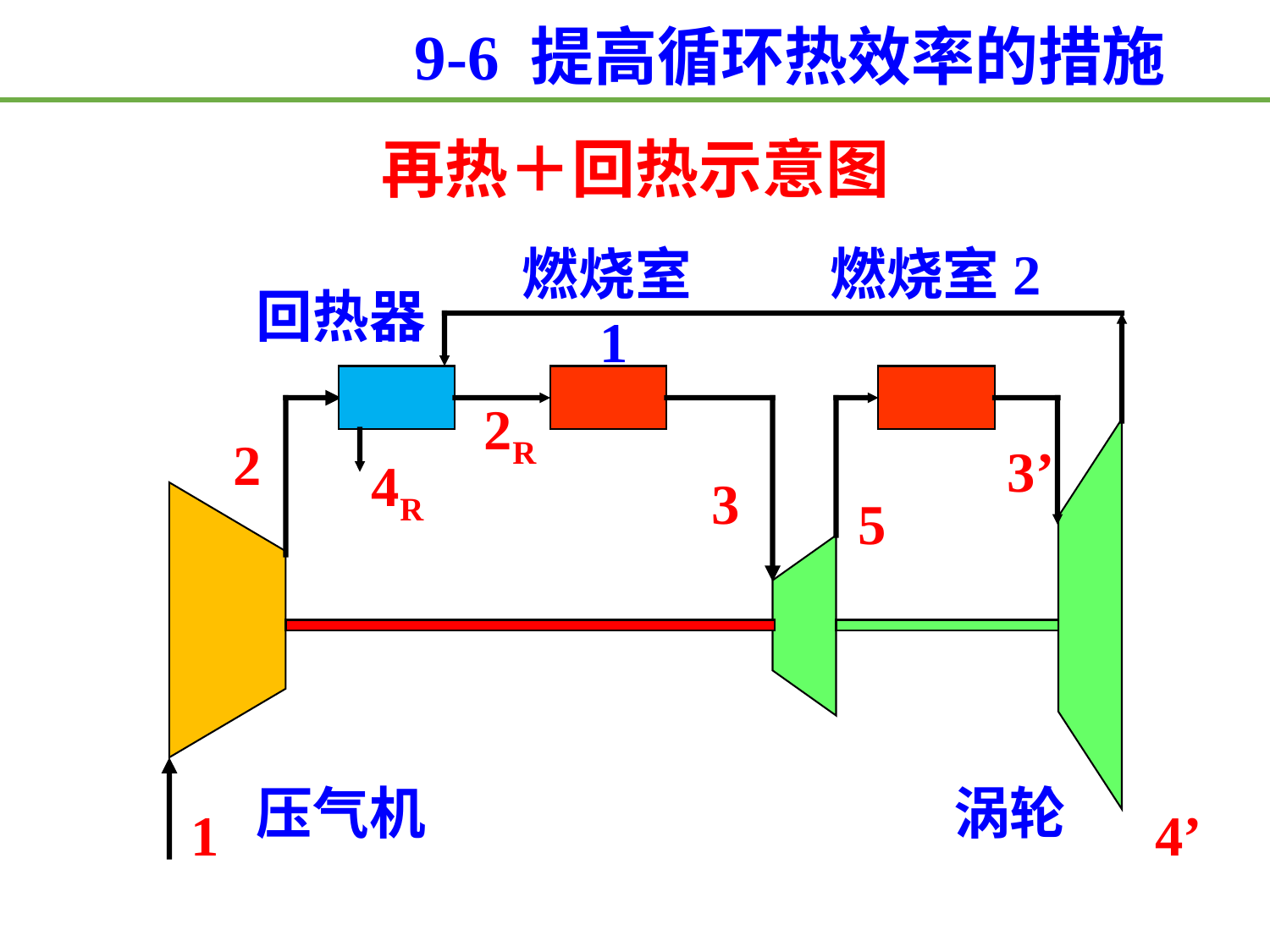

9-6 提高循环热效率的措施
再热＋回热示意图
燃烧室1
燃烧室2
回热器

2R

2

3’
4R
3
5

压气机
涡轮
1
4’